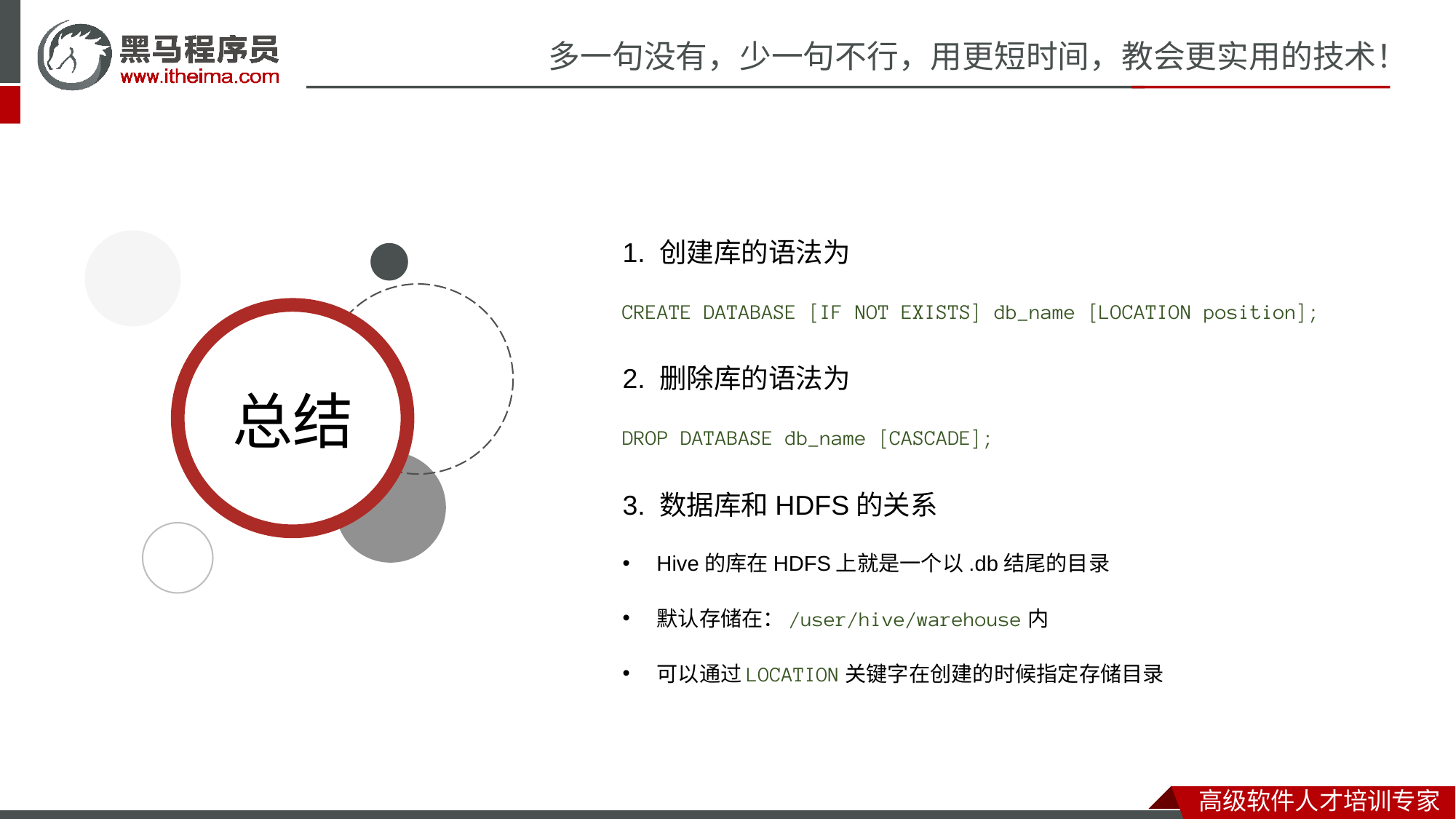

1. 创建库的语法为
CREATE DATABASE [IF NOT EXISTS] db_name [LOCATION position];
2. 删除库的语法为
DROP DATABASE db_name [CASCADE];
3. 数据库和HDFS的关系
Hive的库在HDFS上就是一个以.db结尾的目录
默认存储在：/user/hive/warehouse内
可以通过LOCATION关键字在创建的时候指定存储目录